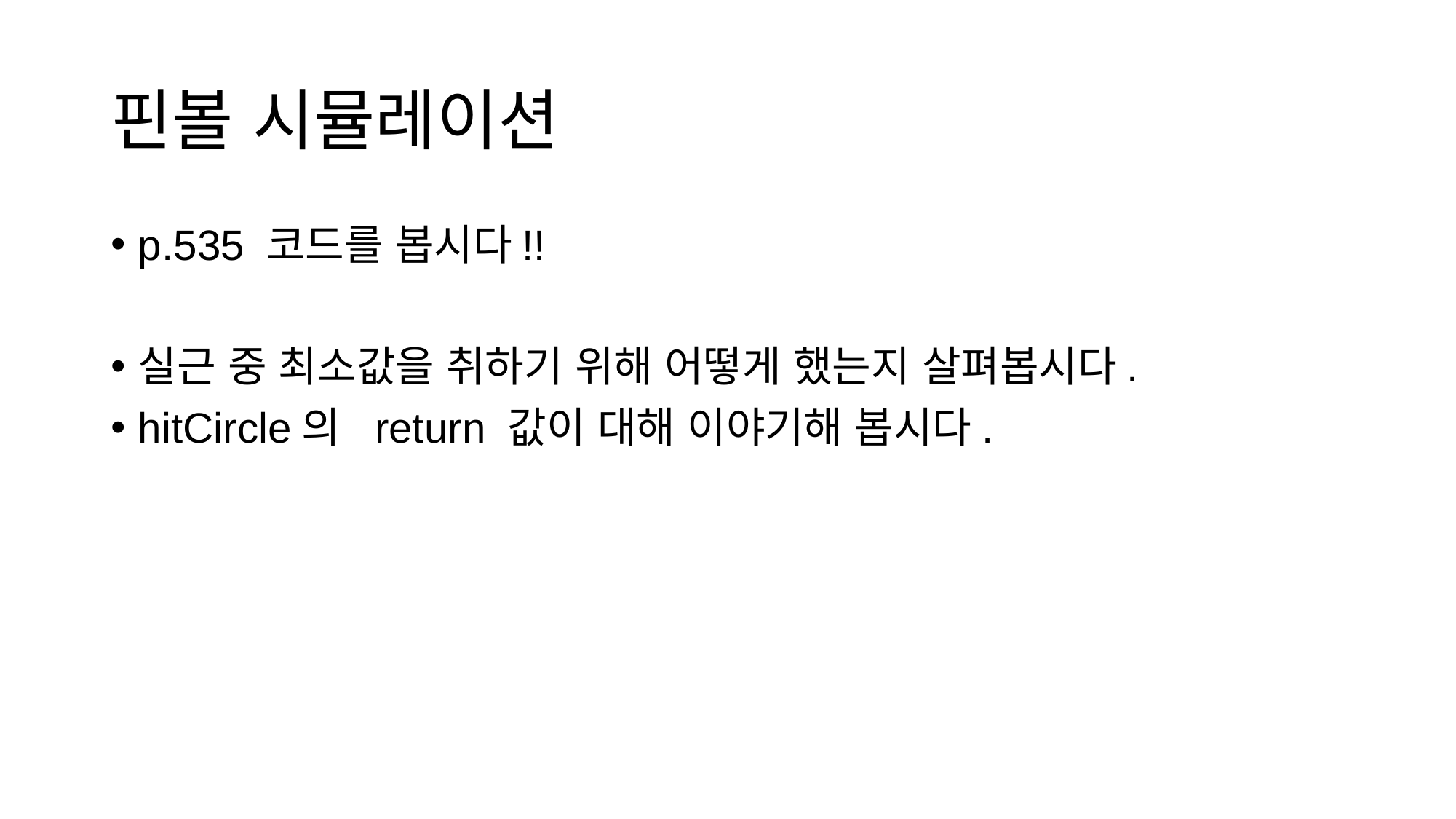

# 핀볼 시뮬레이션
p.535 코드를 봅시다!!

실근 중 최소값을 취하기 위해 어떻게 했는지 살펴봅시다.
hitCircle의  return 값이 대해 이야기해 봅시다.